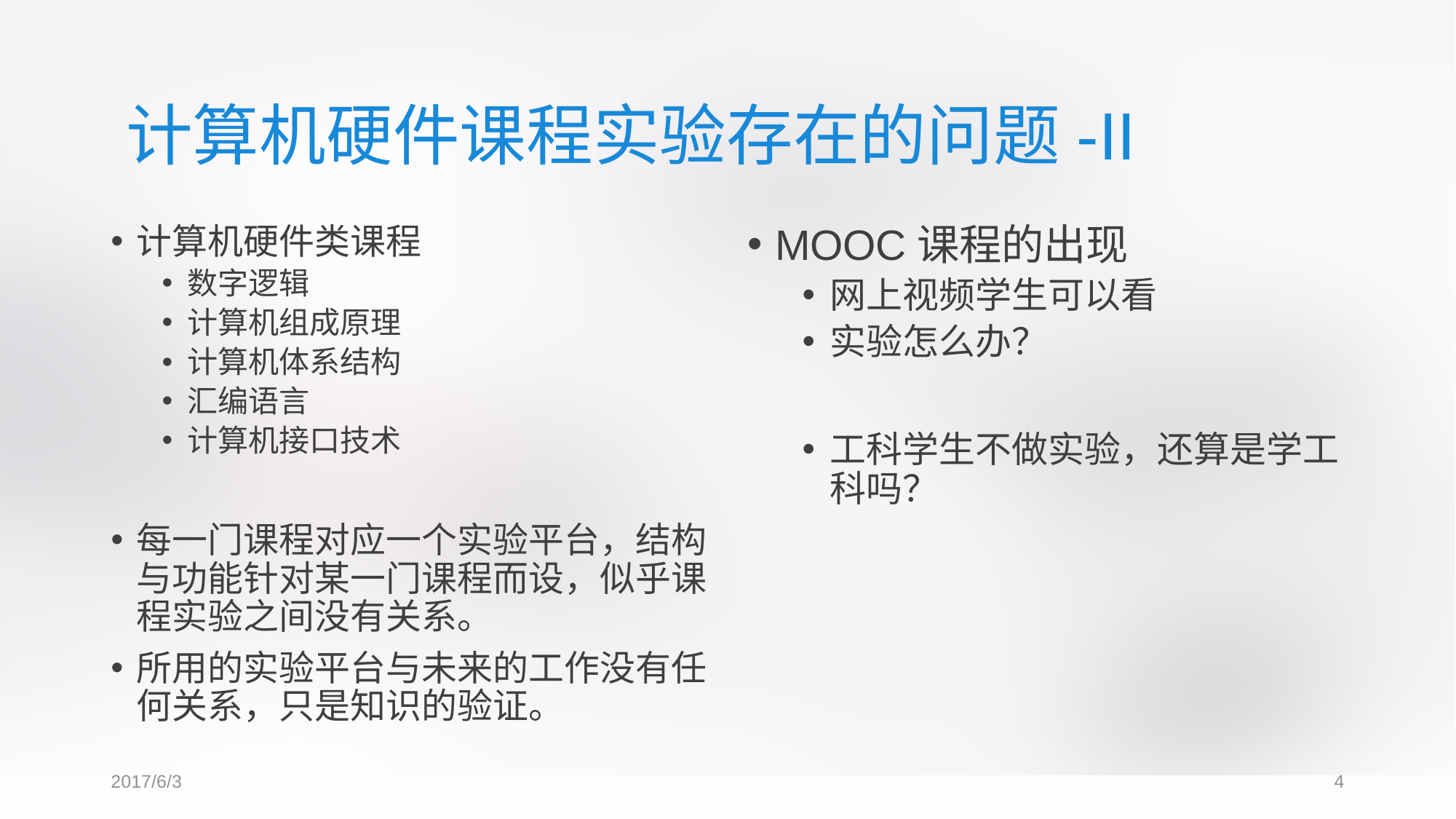

计算机硬件课程实验存在的问题-II
计算机硬件类课程
数字逻辑
计算机组成原理
计算机体系结构
汇编语言
计算机接口技术

每一门课程对应一个实验平台，结构与功能针对某一门课程而设，似乎课程实验之间没有关系。
所用的实验平台与未来的工作没有任何关系，只是知识的验证。
MOOC课程的出现
网上视频学生可以看
实验怎么办？

工科学生不做实验，还算是学工科吗？
2017/6/3
4